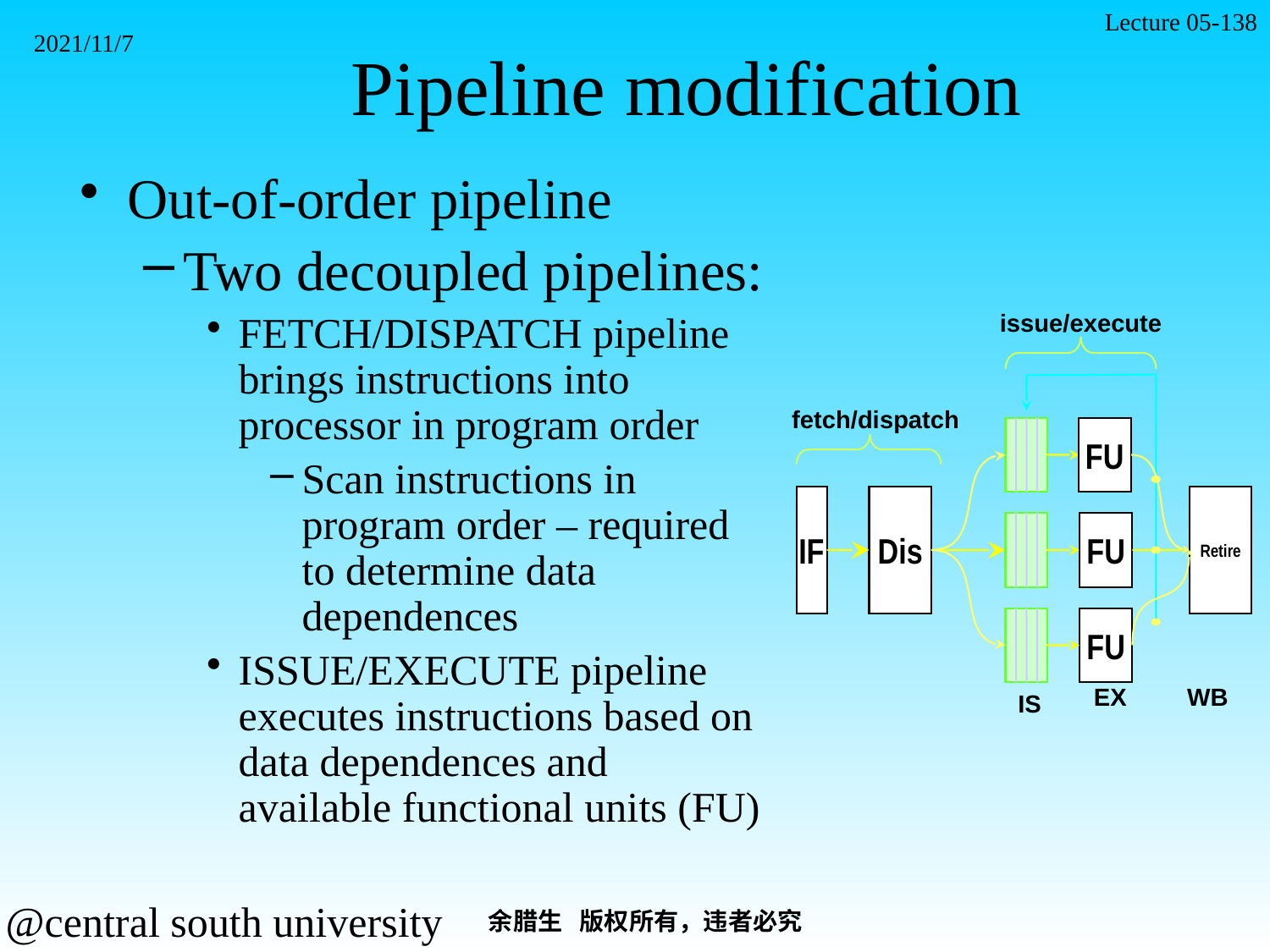

Lecture 05-138
2021/11/7
# Pipeline modification
Out-of-order pipeline
Two decoupled pipelines:
FETCH/DISPATCH pipeline brings instructions into processor in program order
Scan instructions in program order – required to determine data dependences
ISSUE/EXECUTE pipeline executes instructions based on data dependences and available functional units (FU)

issue/execute

fetch/dispatch

FU

IF
Dis
Retire

FU

FU

EX
WB
IS
余腊生   版权所有，违者必究